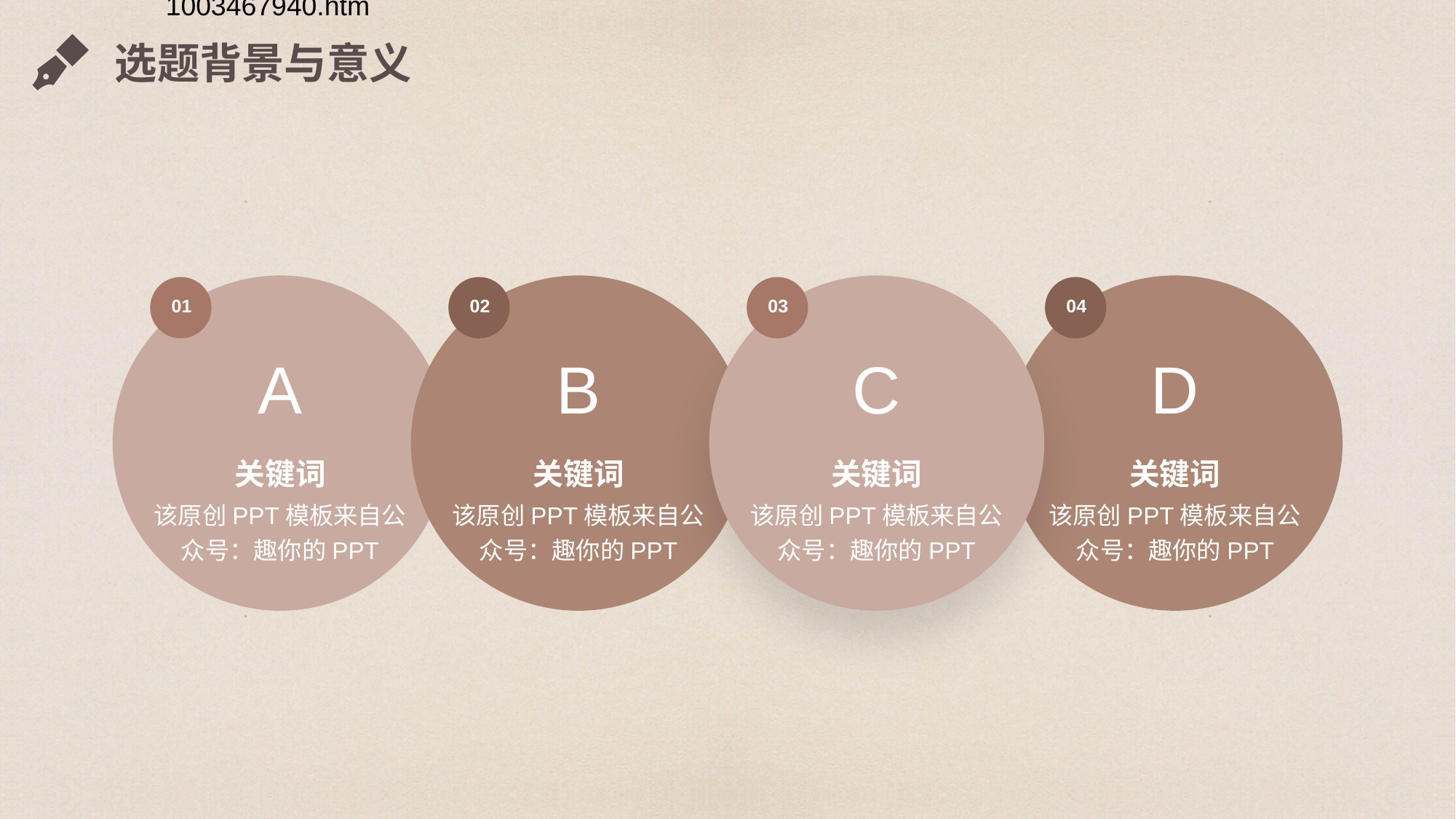

选题背景与意义

01

02

03

04
A
B
C
D
关键词
该原创PPT模板来自公众号：趣你的PPT
关键词
该原创PPT模板来自公众号：趣你的PPT
关键词
该原创PPT模板来自公众号：趣你的PPT
关键词
该原创PPT模板来自公众号：趣你的PPT